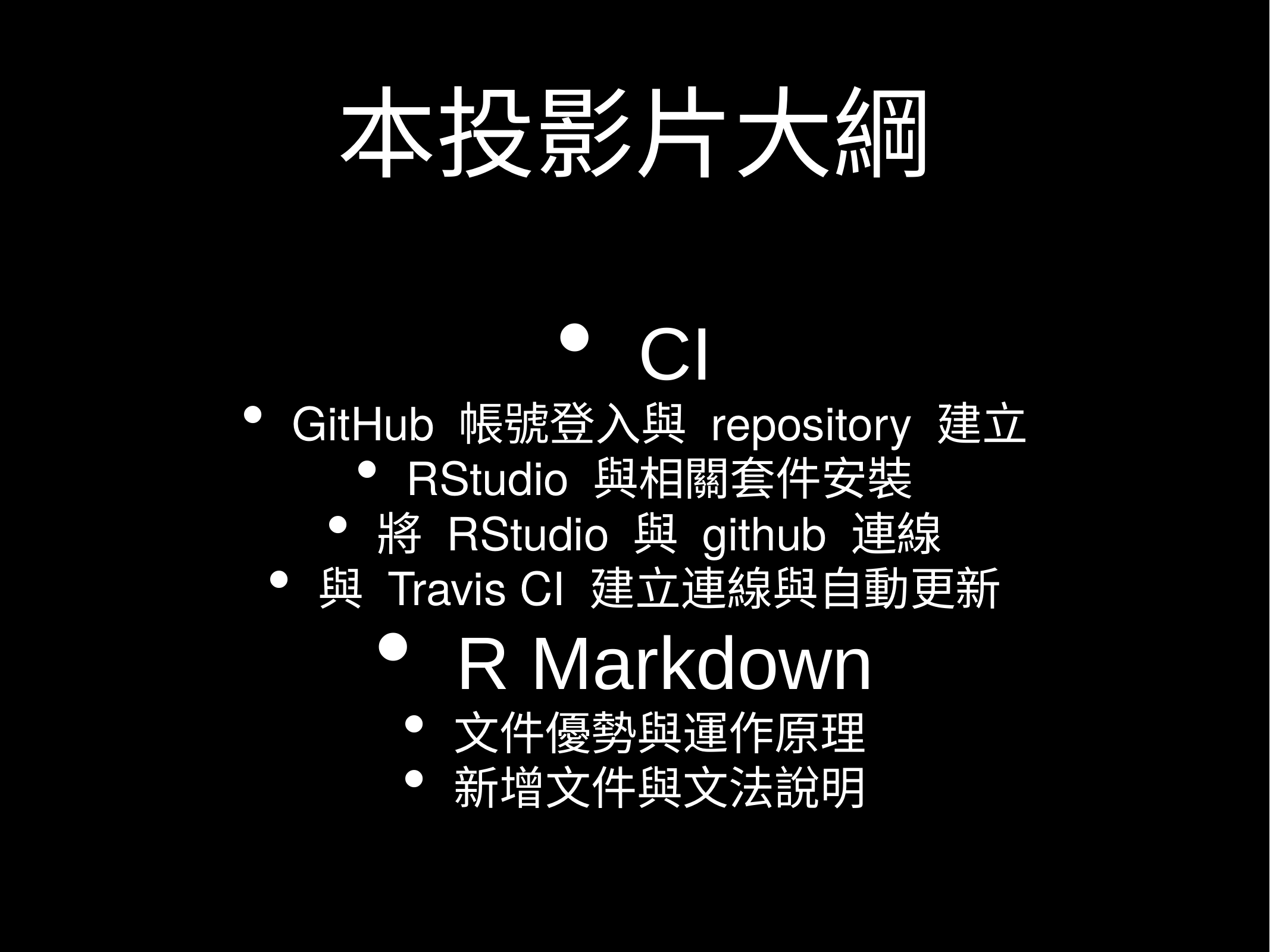

# 本投影片大綱
CI
GitHub 帳號登入與 repository 建立
RStudio 與相關套件安裝
將 RStudio 與 github 連線
與 Travis CI 建立連線與自動更新
R Markdown
文件優勢與運作原理
新增文件與文法說明